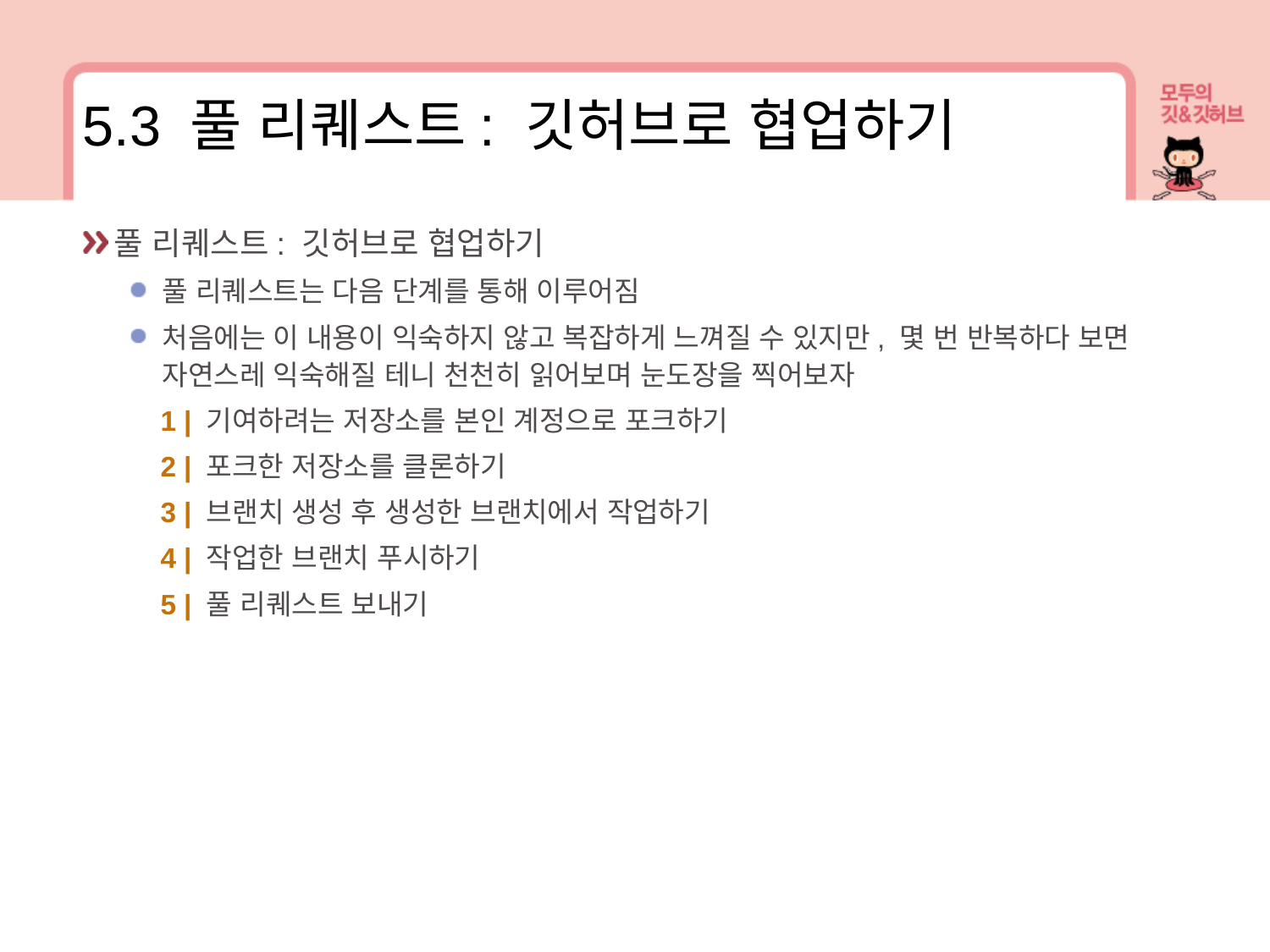

5.3 풀 리퀘스트: 깃허브로 협업하기
풀 리퀘스트: 깃허브로 협업하기
풀 리퀘스트는 다음 단계를 통해 이루어짐
처음에는 이 내용이 익숙하지 않고 복잡하게 느껴질 수 있지만, 몇 번 반복하다 보면 자연스레 익숙해질 테니 천천히 읽어보며 눈도장을 찍어보자
    1 | 기여하려는 저장소를 본인 계정으로 포크하기
    2 | 포크한 저장소를 클론하기
    3 | 브랜치 생성 후 생성한 브랜치에서 작업하기
    4 | 작업한 브랜치 푸시하기
    5 | 풀 리퀘스트 보내기